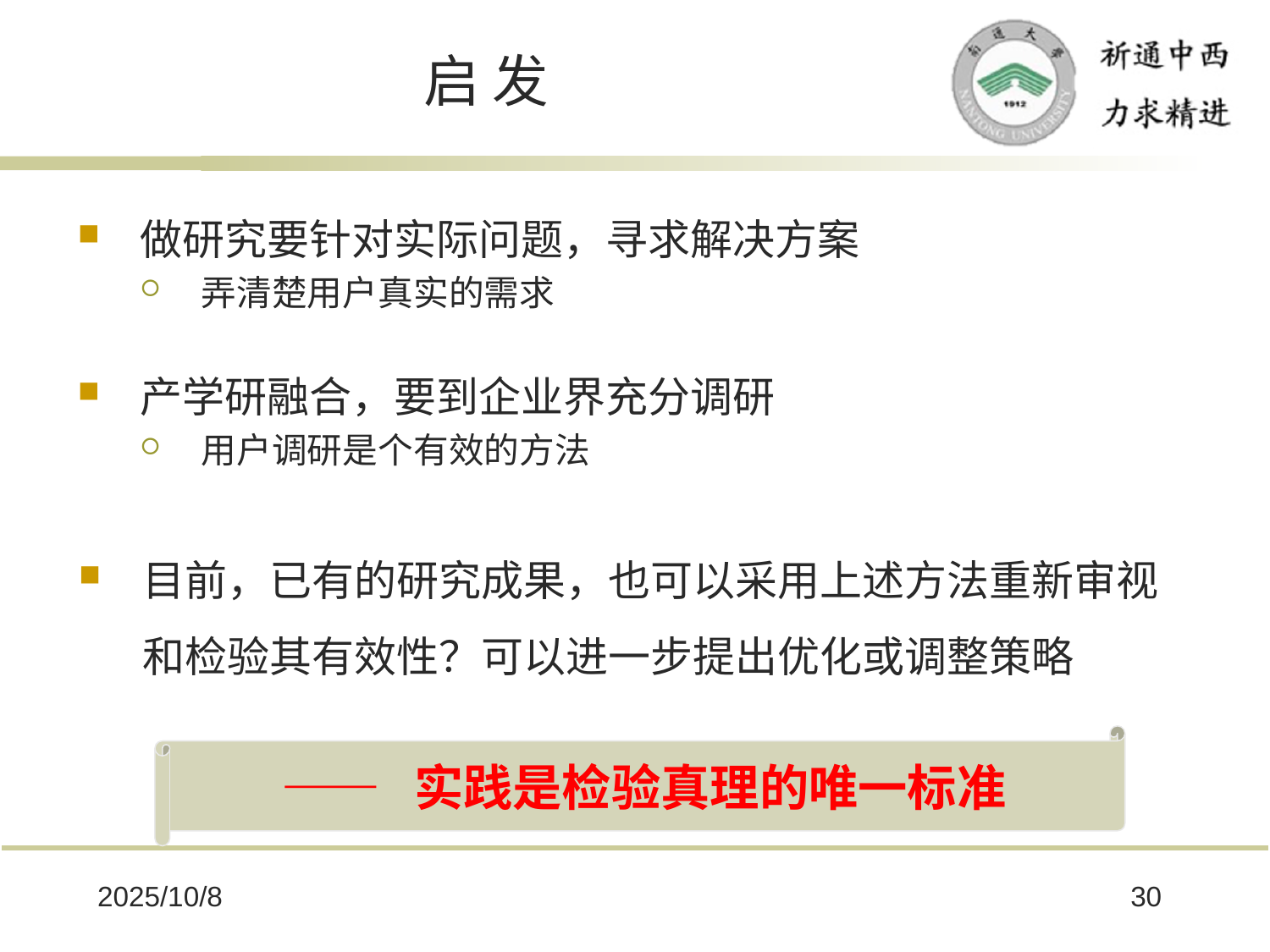

# 启 发
做研究要针对实际问题，寻求解决方案
弄清楚用户真实的需求

产学研融合，要到企业界充分调研
用户调研是个有效的方法

目前，已有的研究成果，也可以采用上述方法重新审视和检验其有效性？可以进一步提出优化或调整策略

——  实践是检验真理的唯一标准
2025/10/8
30